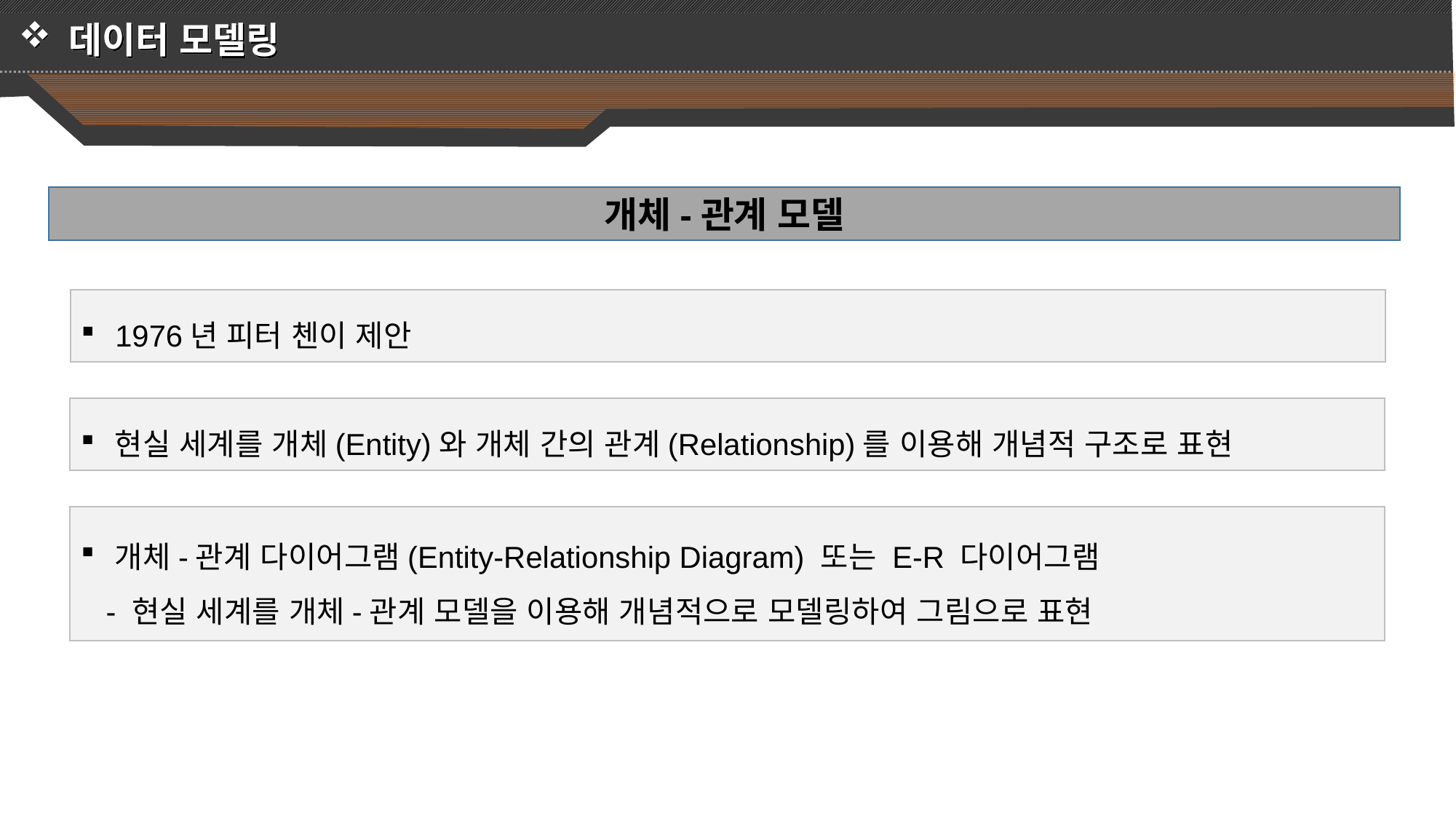

데이터 모델링

개체-관계 모델
1976년 피터 첸이 제안
현실 세계를 개체(Entity)와 개체 간의 관계(Relationship)를 이용해 개념적 구조로 표현
개체-관계 다이어그램(Entity-Relationship Diagram) 또는 E-R 다이어그램
   - 현실 세계를 개체-관계 모델을 이용해 개념적으로 모델링하여 그림으로 표현